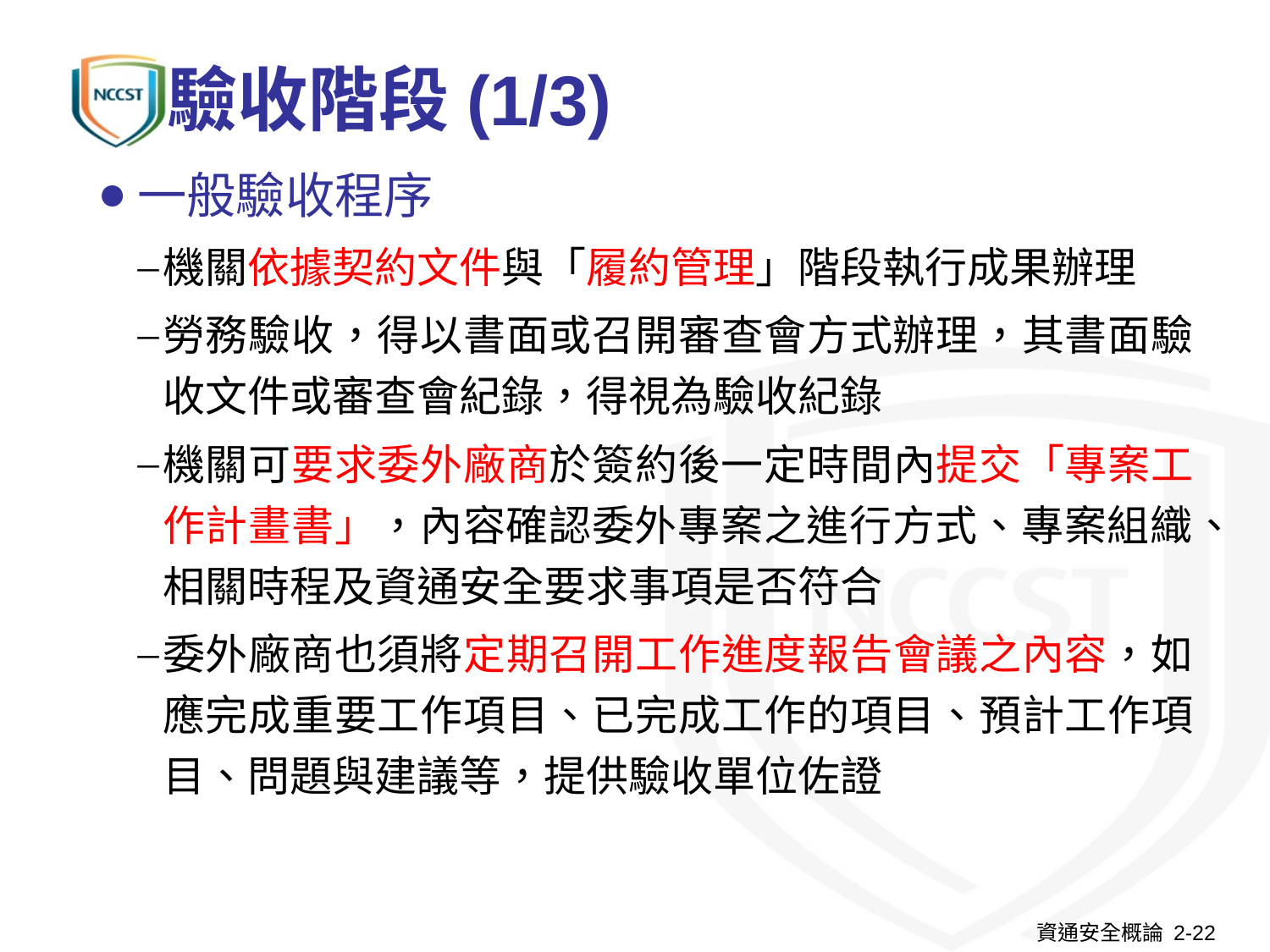

# 驗收階段(1/3)
一般驗收程序
機關依據契約文件與「履約管理」階段執行成果辦理
勞務驗收，得以書面或召開審查會方式辦理，其書面驗收文件或審查會紀錄，得視為驗收紀錄
機關可要求委外廠商於簽約後一定時間內提交「專案工作計畫書」，內容確認委外專案之進行方式、專案組織、相關時程及資通安全要求事項是否符合
委外廠商也須將定期召開工作進度報告會議之內容，如應完成重要工作項目、已完成工作的項目、預計工作項目、問題與建議等，提供驗收單位佐證